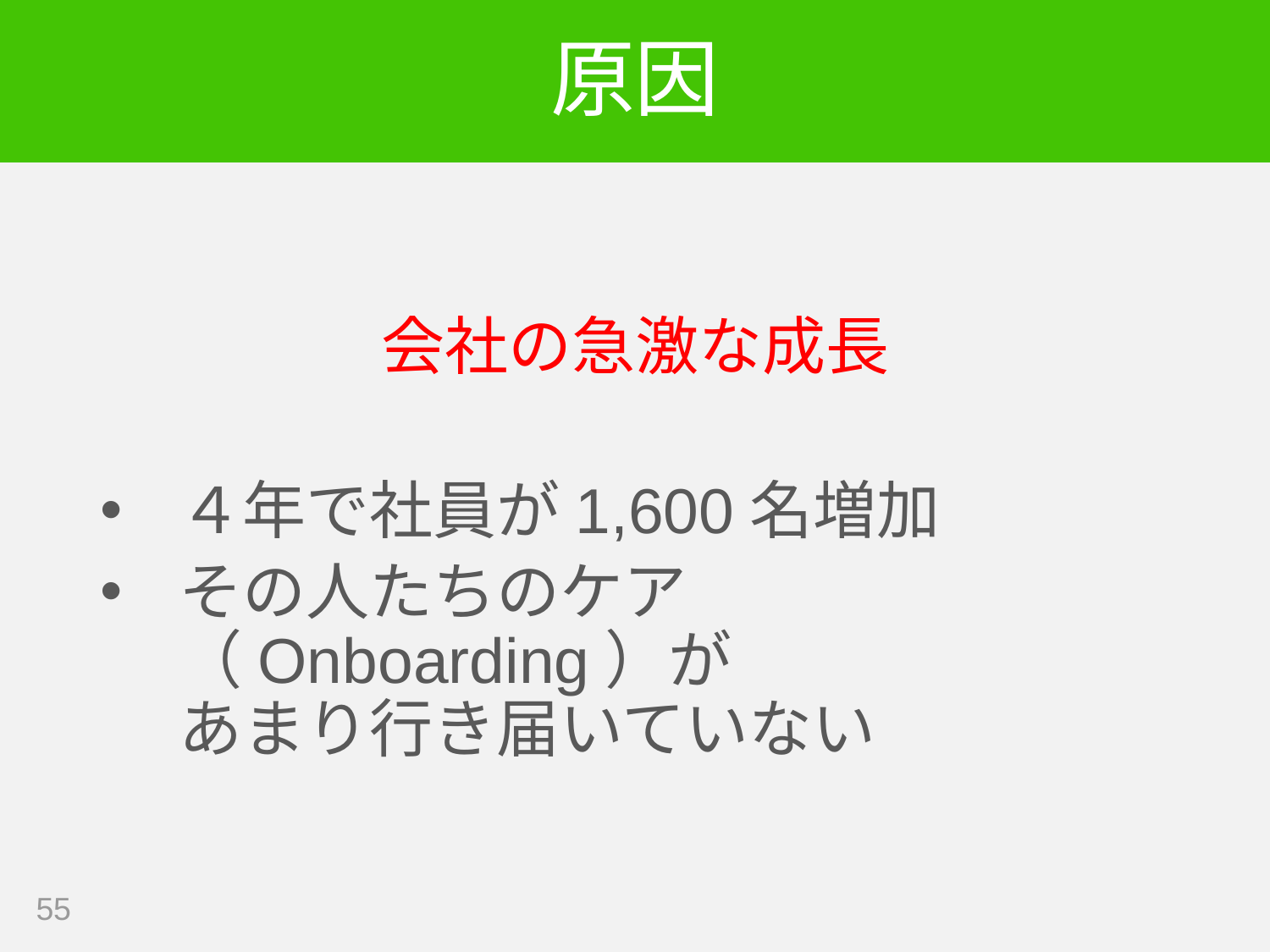

# 原因
会社の急激な成長

４年で社員が1,600名増加
その人たちのケア（Onboarding）が
あまり行き届いていない
55